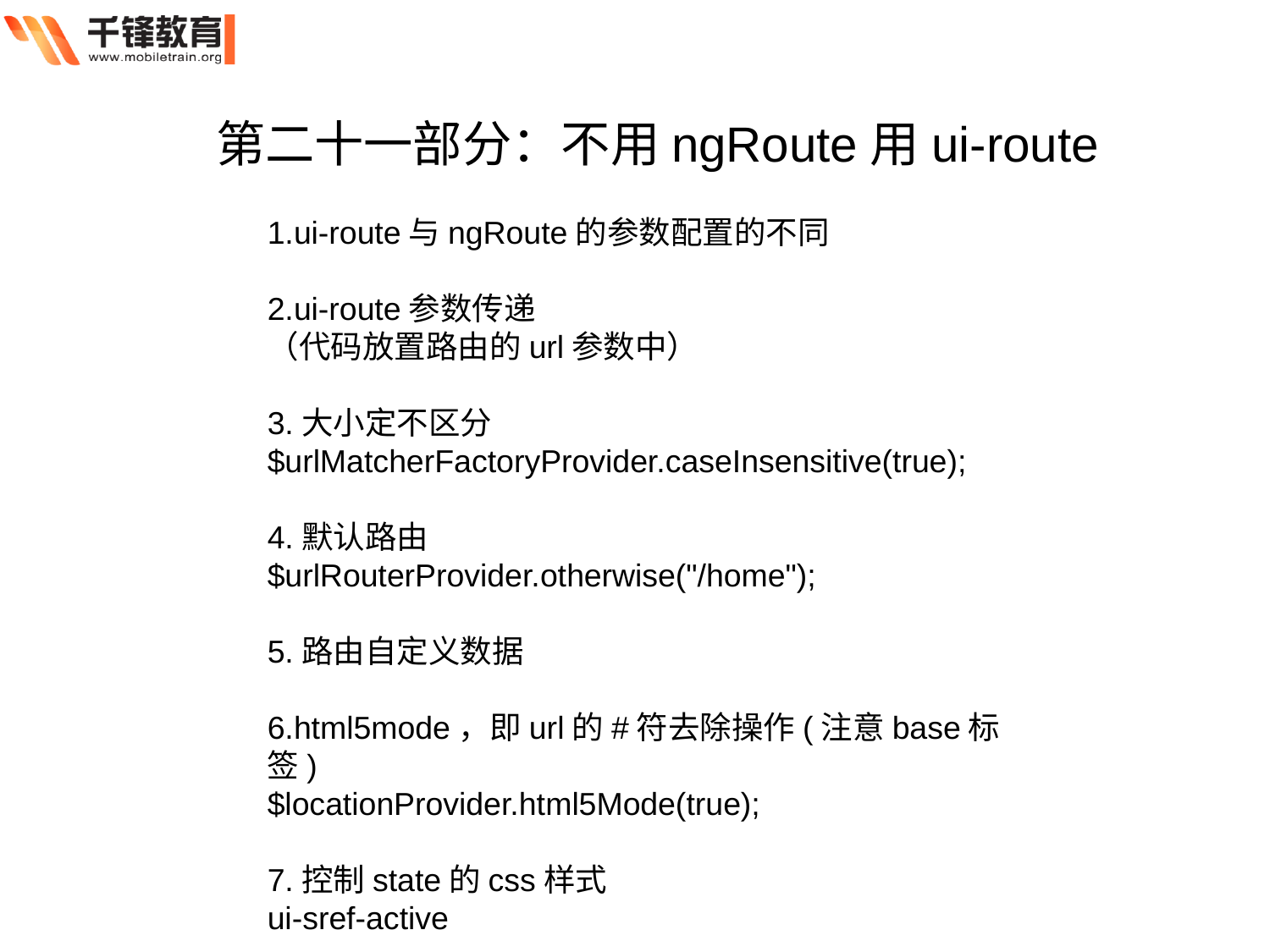

第二十一部分：不用ngRoute用ui-route
1.ui-route与ngRoute的参数配置的不同

2.ui-route参数传递
（代码放置路由的url参数中）

3.大小定不区分
$urlMatcherFactoryProvider.caseInsensitive(true);

4.默认路由
$urlRouterProvider.otherwise("/home");

5.路由自定义数据

6.html5mode，即url的#符去除操作(注意base标签)
$locationProvider.html5Mode(true);

7.控制state的css样式
ui-sref-active